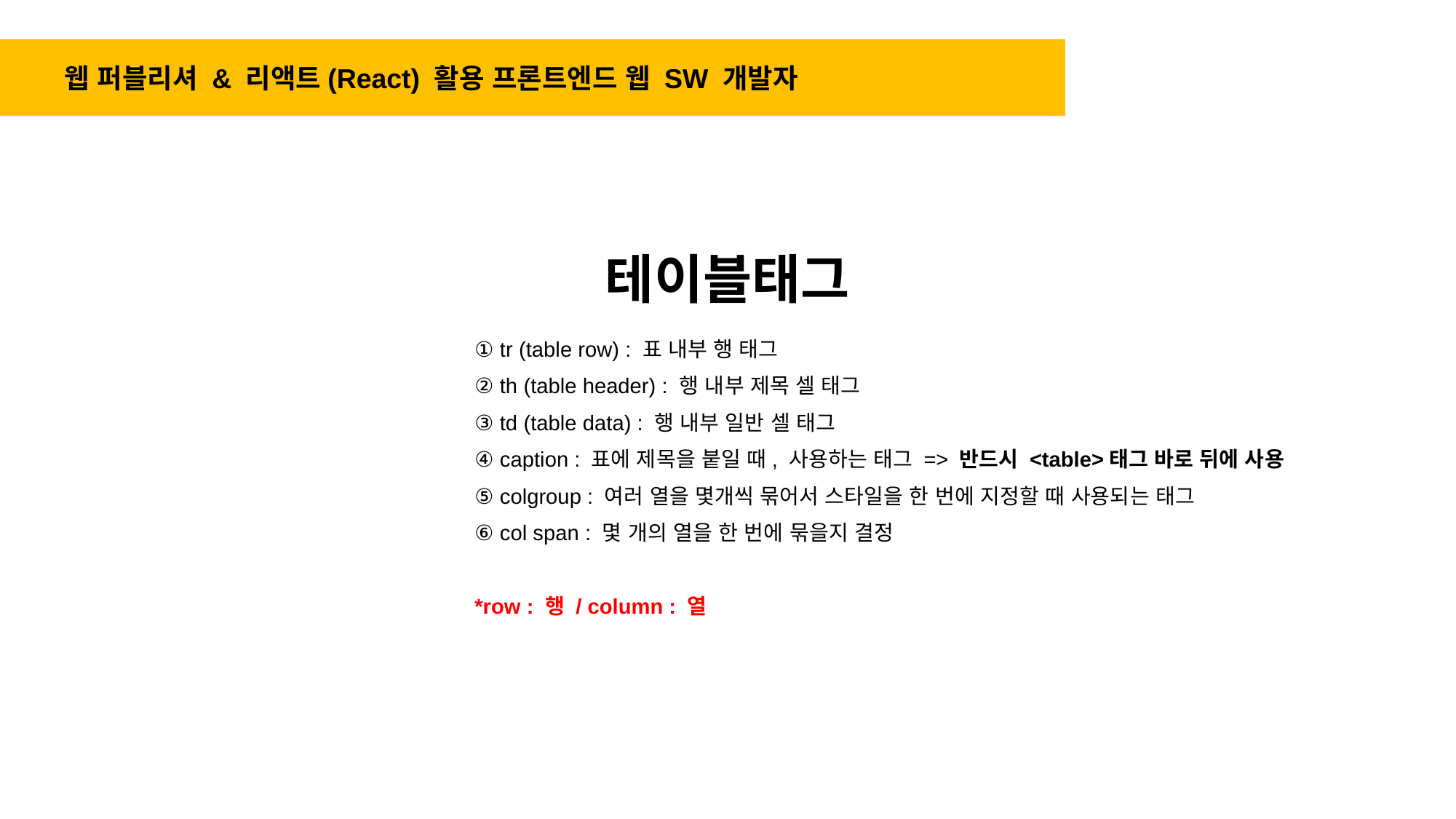

웹 퍼블리셔 & 리액트(React) 활용 프론트엔드 웹 SW 개발자
테이블태그
① tr (table row) : 표 내부 행 태그
② th (table header) : 행 내부 제목 셀 태그
③ td (table data) : 행 내부 일반 셀 태그
④ caption : 표에 제목을 붙일 때, 사용하는 태그 => 반드시 <table>태그 바로 뒤에 사용
⑤ colgroup : 여러 열을 몇개씩 묶어서 스타일을 한 번에 지정할 때 사용되는 태그
⑥ col span : 몇 개의 열을 한 번에 묶을지 결정
*row : 행 / column : 열